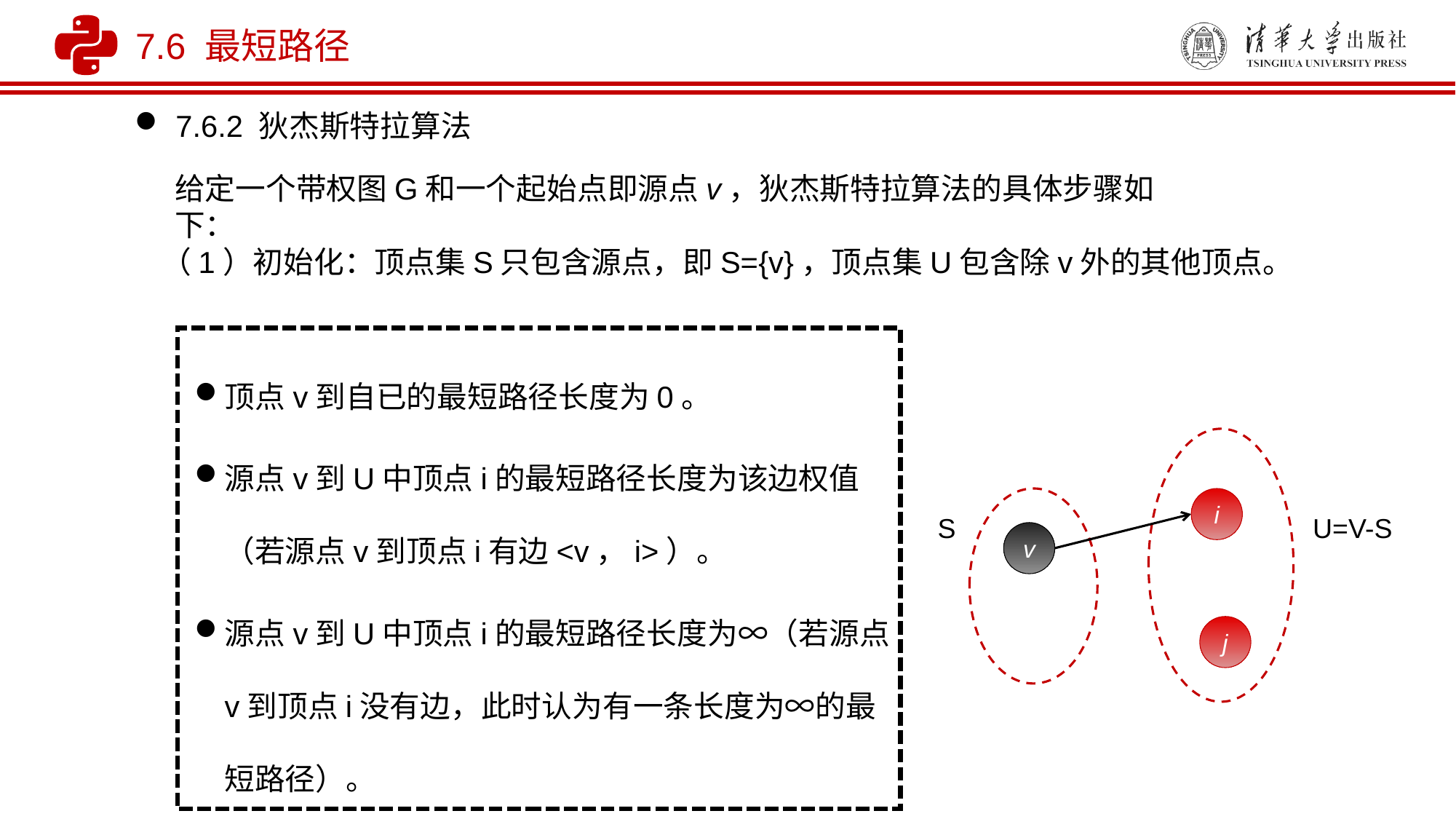

7.6 最短路径
7.6.2 狄杰斯特拉算法
给定一个带权图G和一个起始点即源点v，狄杰斯特拉算法的具体步骤如下：
（1）初始化：顶点集S只包含源点，即S={v}，顶点集U包含除v外的其他顶点。
顶点v到自已的最短路径长度为0。
源点v到U中顶点i的最短路径长度为该边权值（若源点v到顶点i有边<v，i>）。
源点v到U中顶点i的最短路径长度为∞（若源点v到顶点i没有边，此时认为有一条长度为∞的最短路径）。

i
S
U=V-S
v
j